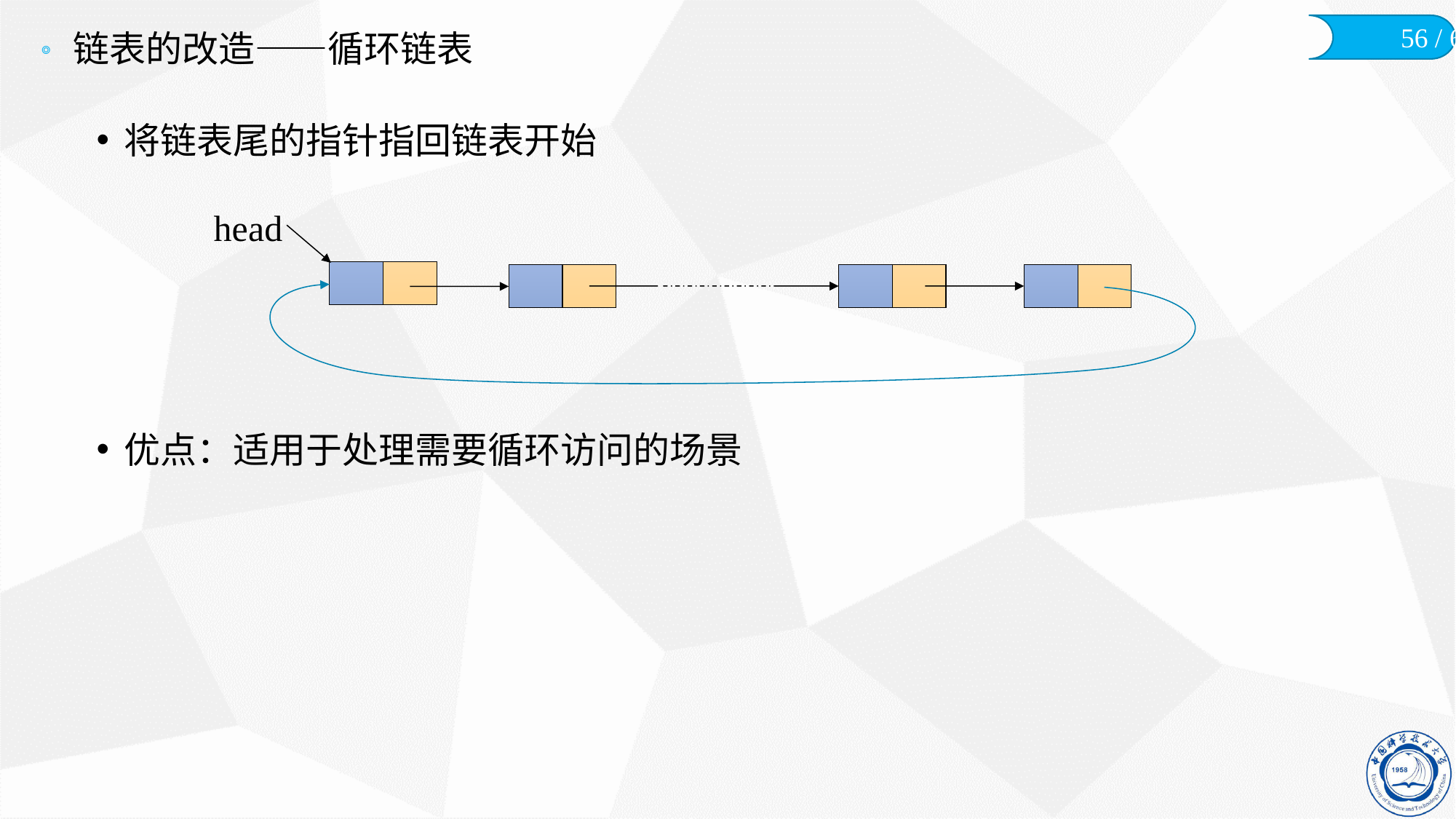

# 链表的改造——循环链表
将链表尾的指针指回链表开始

优点：适用于处理需要循环访问的场景

head